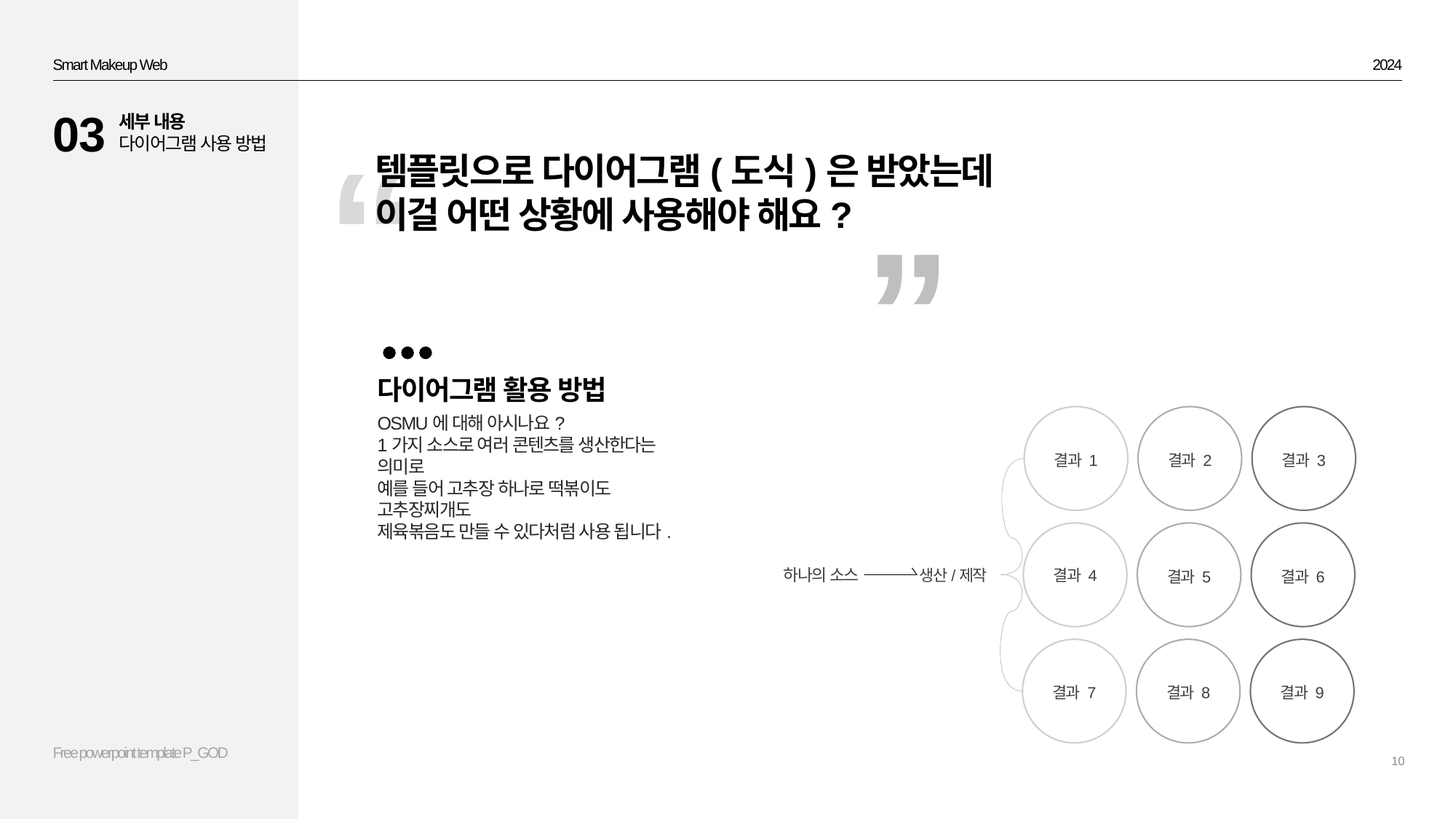

Smart Makeup Web
2024
03
세부 내용
다이어그램 사용 방법
“
템플릿으로 다이어그램(도식)은 받았는데
이걸 어떤 상황에 사용해야 해요?
”

다이어그램 활용 방법
OSMU에 대해 아시나요?
1가지 소스로 여러 콘텐츠를 생산한다는 의미로
예를 들어 고추장 하나로 떡볶이도 고추장찌개도
제육볶음도 만들 수 있다처럼 사용 됩니다.

결과 3
결과 1
결과 2

하나의 소스
생산/제작
결과 4
결과 6
결과 5

결과 8
결과 9
결과 7
10
Free powerpoint template P_GOD